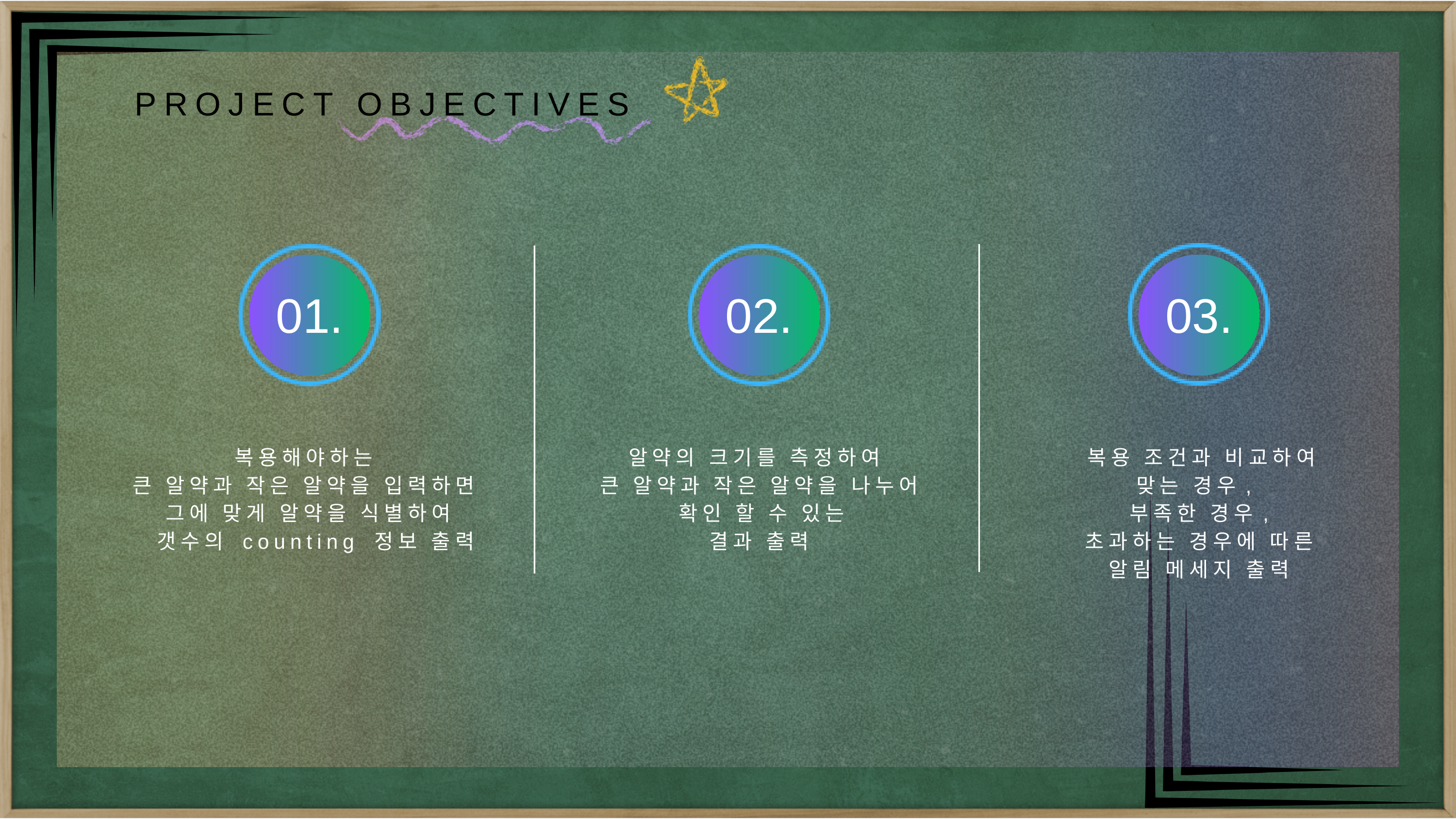

PROJECT OBJECTIVES

01.
02.
03.
복용해야하는
큰 알약과 작은 알약을 입력하면
그에 맞게 알약을 식별하여
 갯수의 counting 정보 출력

알약의 크기를 측정하여
큰 알약과 작은 알약을 나누어
 확인 할 수 있는
결과 출력
 복용 조건과 비교하여
맞는 경우,
부족한 경우,
초과하는 경우에 따른
알림 메세지 출력